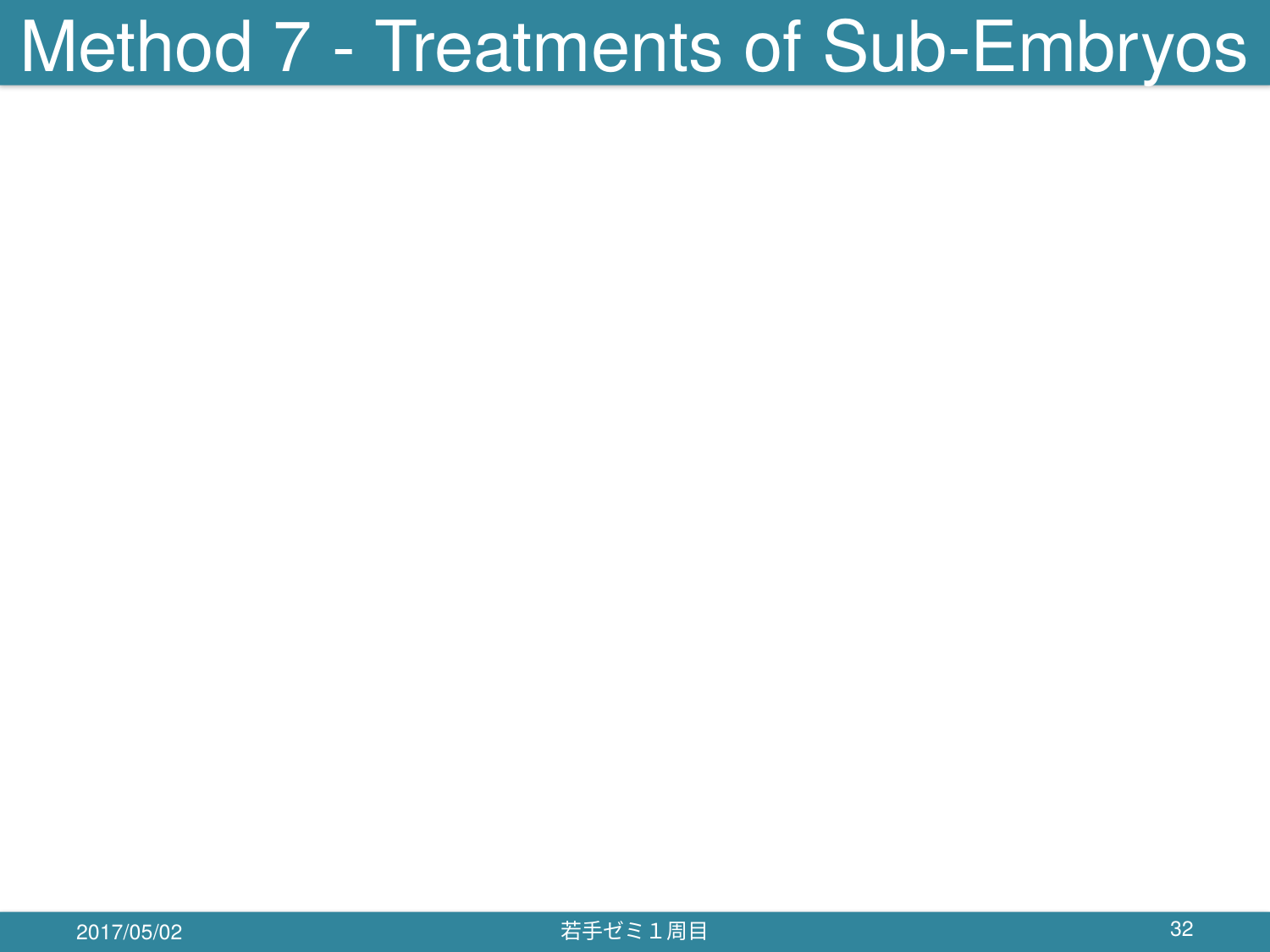

# Method 7 - Treatments of Sub-Embryos

2017/05/02
若手ゼミ１周目
32